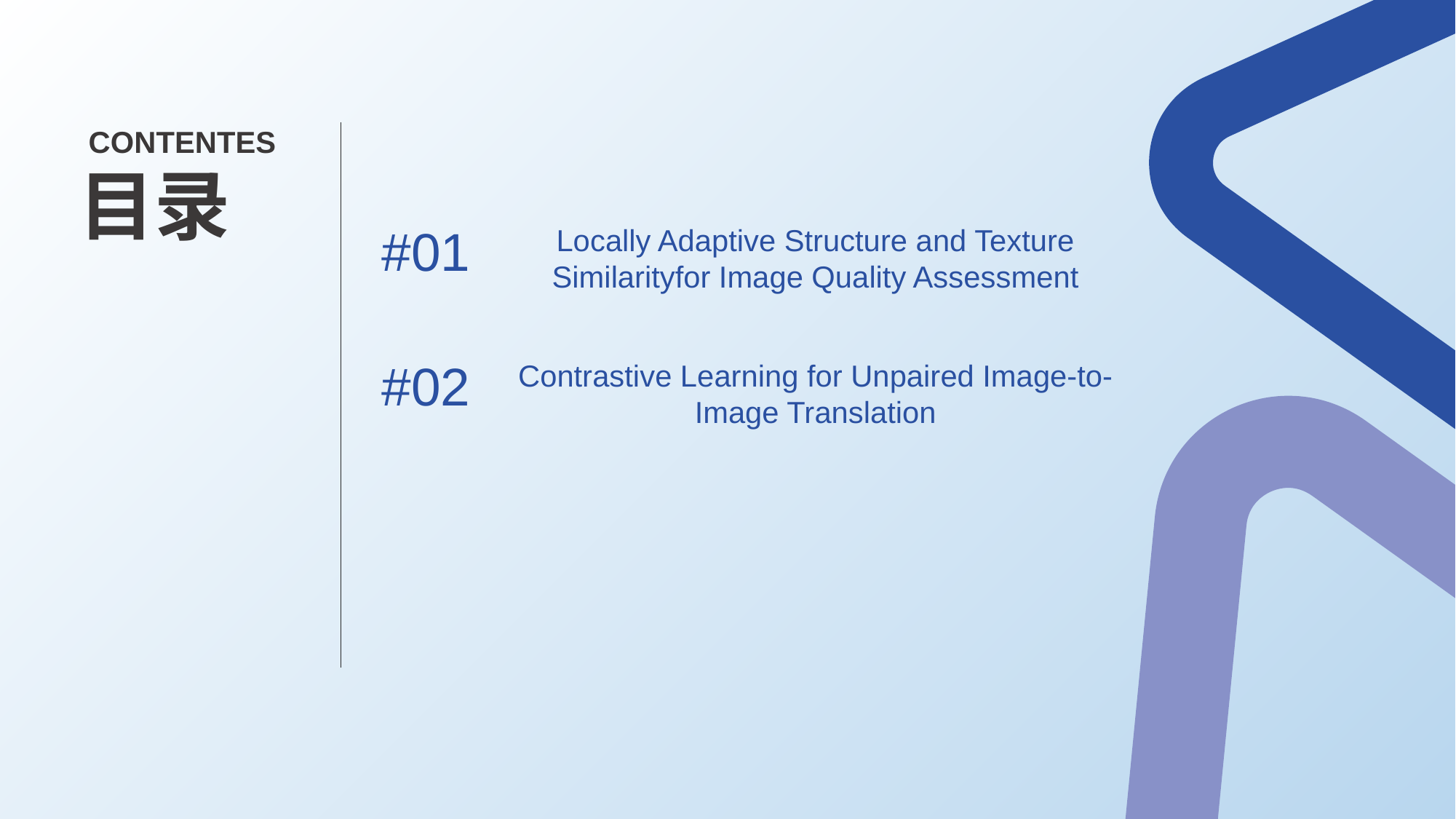

CONTENTES
目录
#01
Locally Adaptive Structure and Texture Similarityfor Image Quality Assessment
#02
Contrastive Learning for Unpaired Image-to-Image Translation